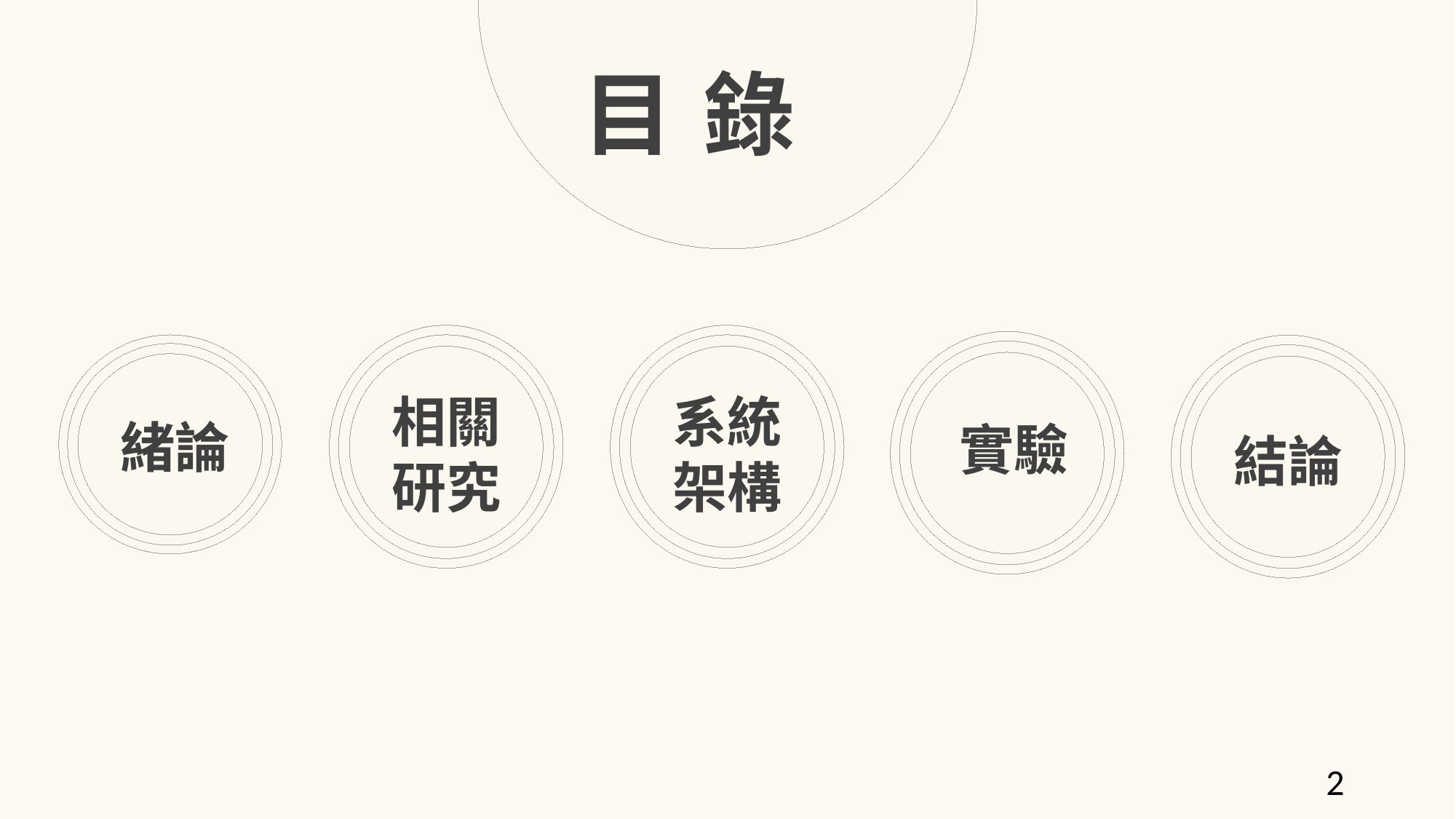

目錄

相關研究

系統架構

實驗

緒論

結論

2